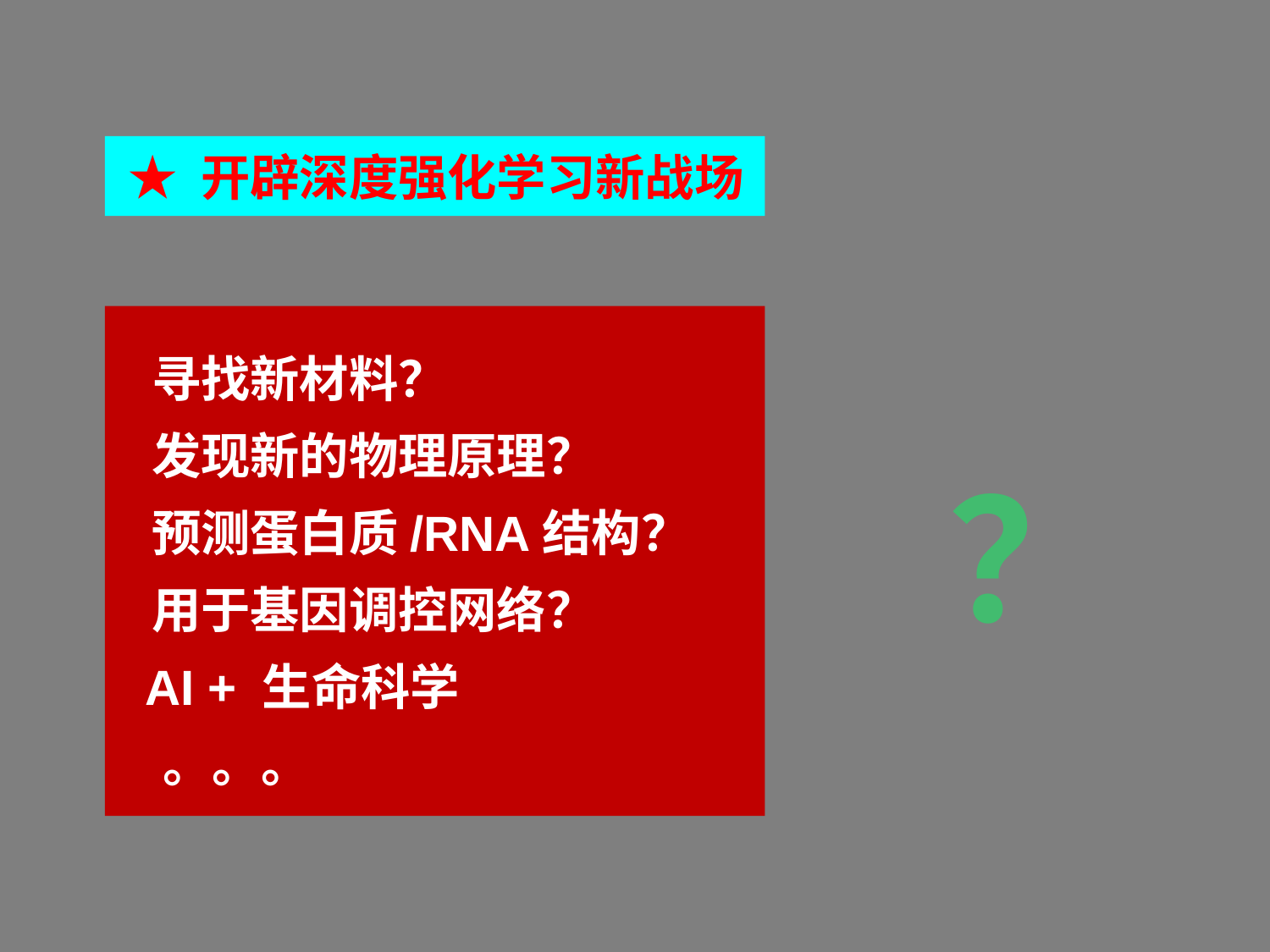

★ 开辟深度强化学习新战场
  寻找新材料？
  发现新的物理原理？
  预测蛋白质/RNA结构？
  用于基因调控网络？
  AI + 生命科学
   。。。
？